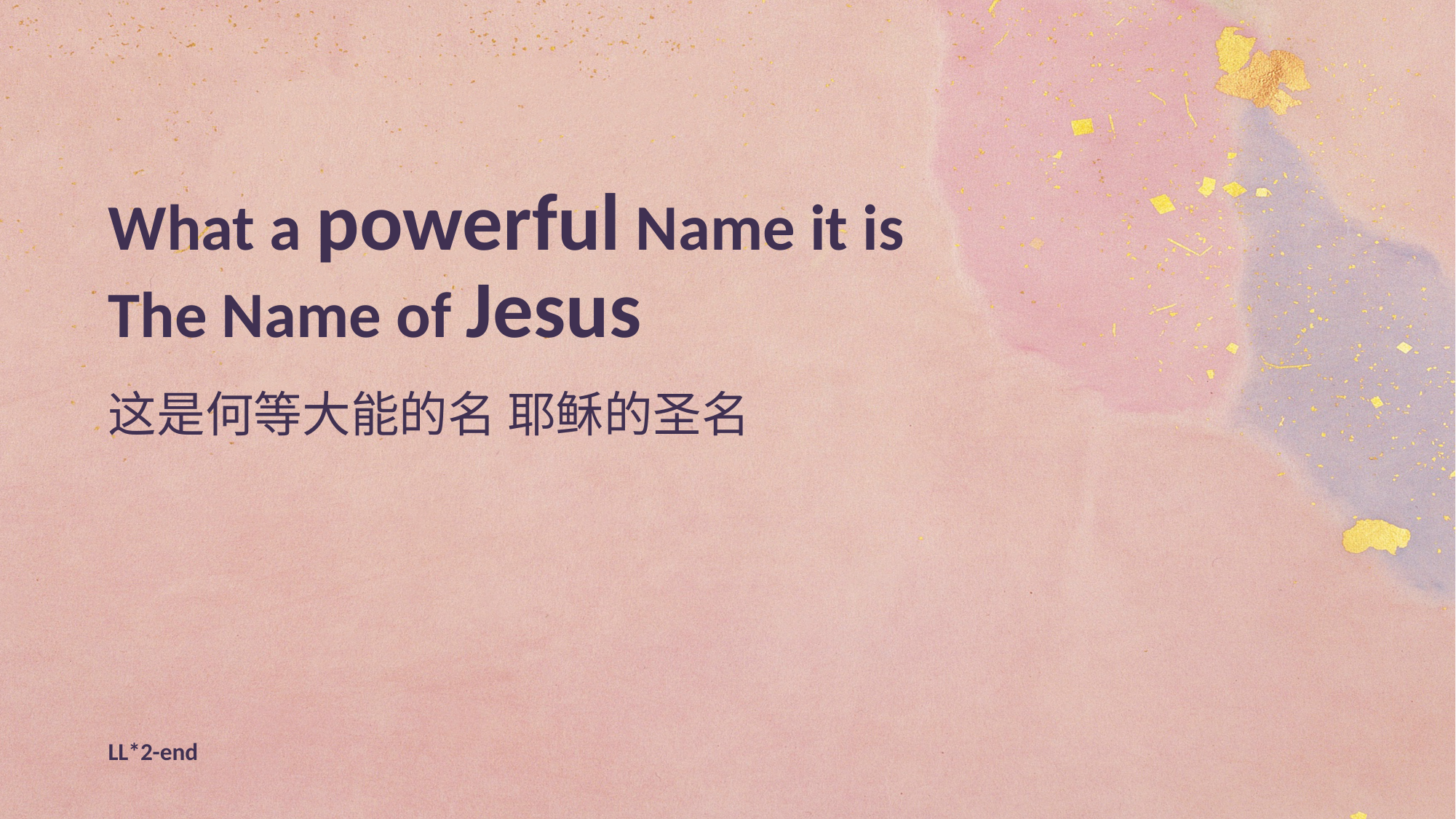

What a powerful Name it is
The Name of Jesus

这是何等大能的名 耶稣的圣名
LL*2-end